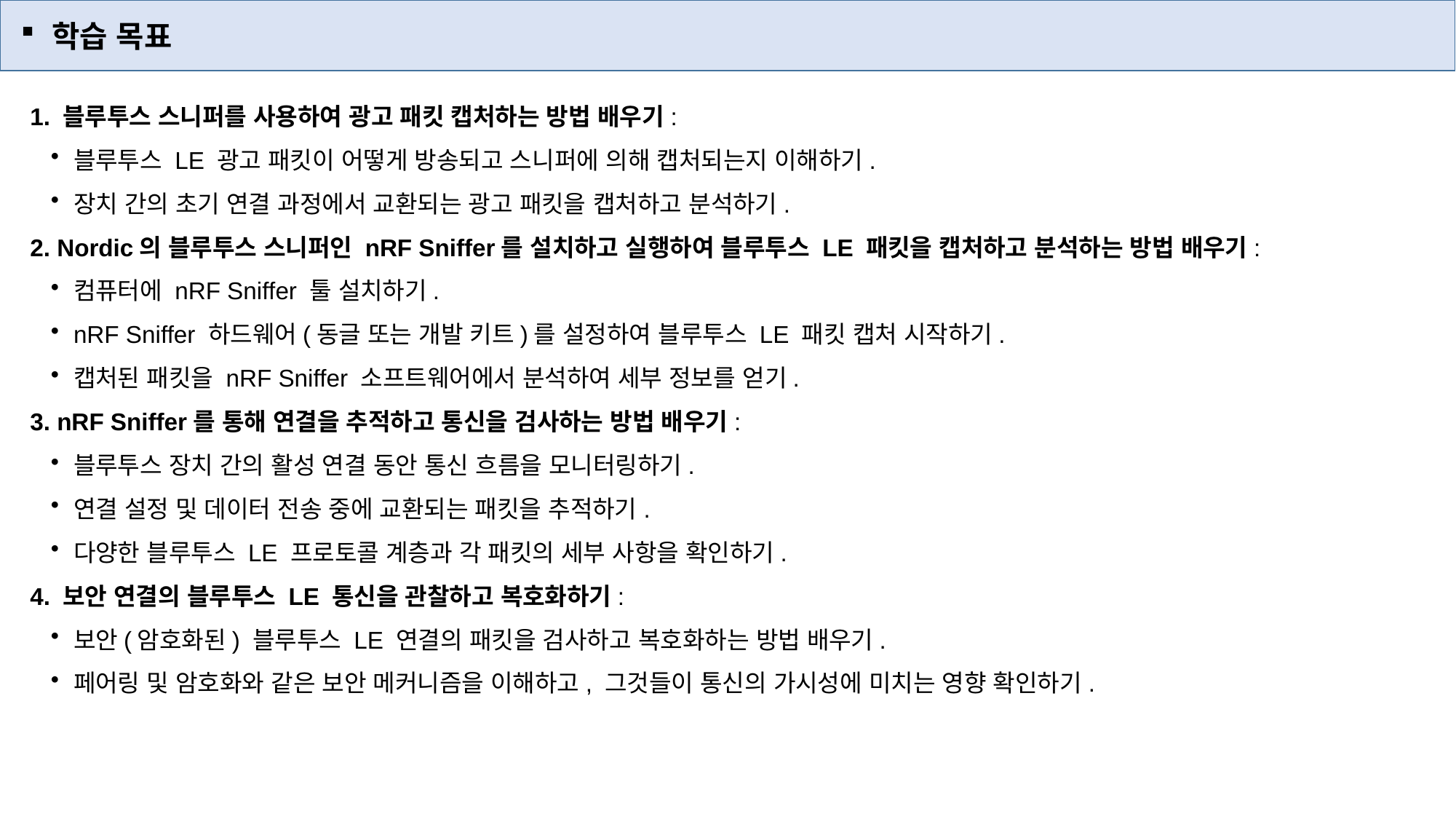

학습 목표
1. 블루투스 스니퍼를 사용하여 광고 패킷 캡처하는 방법 배우기:
블루투스 LE 광고 패킷이 어떻게 방송되고 스니퍼에 의해 캡처되는지 이해하기.
장치 간의 초기 연결 과정에서 교환되는 광고 패킷을 캡처하고 분석하기.
2. Nordic의 블루투스 스니퍼인 nRF Sniffer를 설치하고 실행하여 블루투스 LE 패킷을 캡처하고 분석하는 방법 배우기:
컴퓨터에 nRF Sniffer 툴 설치하기.
nRF Sniffer 하드웨어(동글 또는 개발 키트)를 설정하여 블루투스 LE 패킷 캡처 시작하기.
캡처된 패킷을 nRF Sniffer 소프트웨어에서 분석하여 세부 정보를 얻기.
3. nRF Sniffer를 통해 연결을 추적하고 통신을 검사하는 방법 배우기:
블루투스 장치 간의 활성 연결 동안 통신 흐름을 모니터링하기.
연결 설정 및 데이터 전송 중에 교환되는 패킷을 추적하기.
다양한 블루투스 LE 프로토콜 계층과 각 패킷의 세부 사항을 확인하기.
4. 보안 연결의 블루투스 LE 통신을 관찰하고 복호화하기:
보안(암호화된) 블루투스 LE 연결의 패킷을 검사하고 복호화하는 방법 배우기.
페어링 및 암호화와 같은 보안 메커니즘을 이해하고, 그것들이 통신의 가시성에 미치는 영향 확인하기.